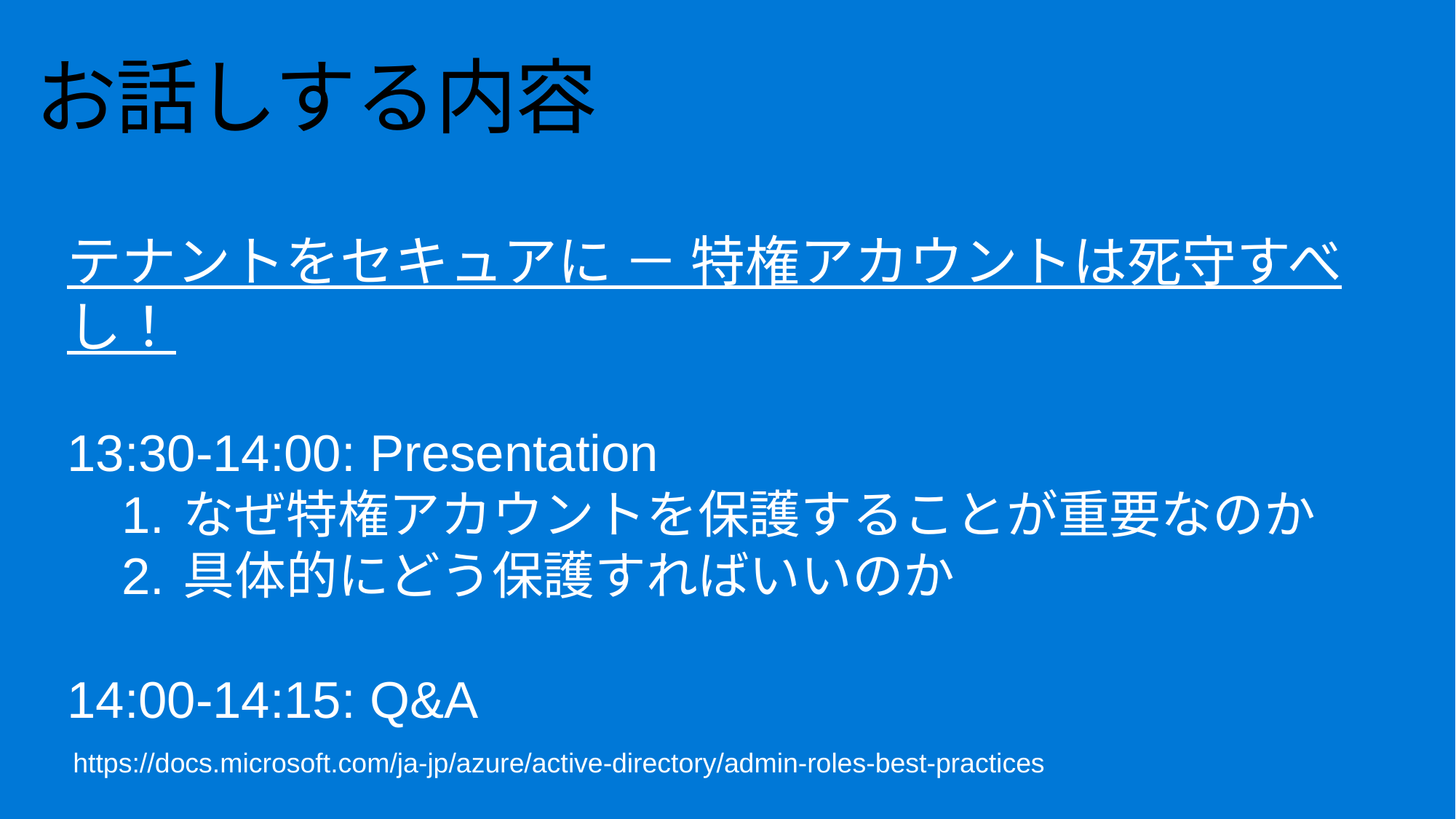

# お話しする内容
テナントをセキュアに － 特権アカウントは死守すべし！

13:30-14:00: Presentation
なぜ特権アカウントを保護することが重要なのか
具体的にどう保護すればいいのか

14:00-14:15: Q&A
https://docs.microsoft.com/ja-jp/azure/active-directory/admin-roles-best-practices